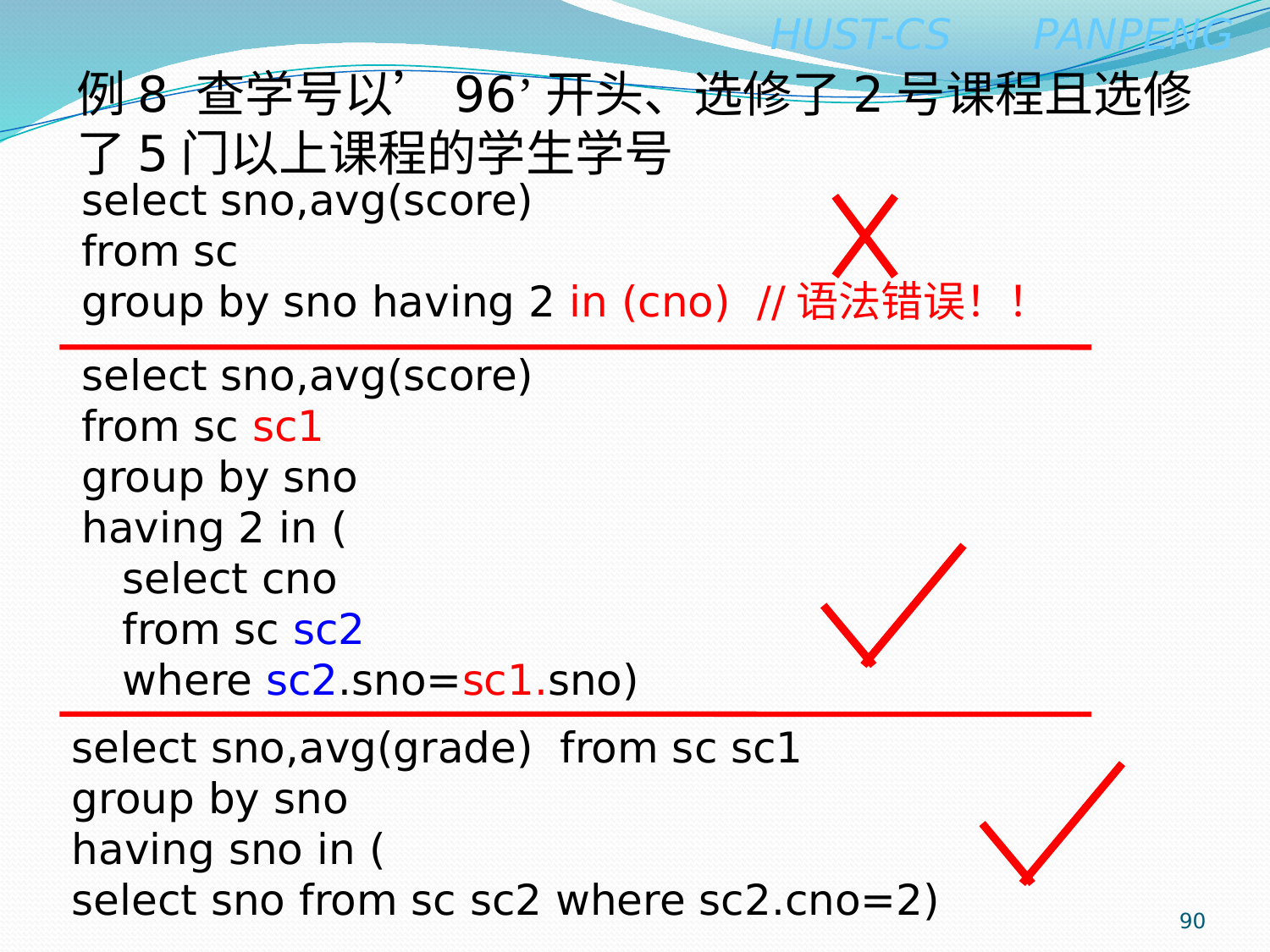

例8 查学号以’96’开头、选修了2号课程且选修了5门以上课程的学生学号
select sno,avg(score)
from sc
group by sno having 2 in (cno)  //语法错误！！
select sno,avg(score)
from sc sc1
group by sno
having 2 in (
   select cno
   from sc sc2
   where sc2.sno=sc1.sno)
select sno,avg(grade)  from sc sc1
group by sno
having sno in (
select sno from sc sc2 where sc2.cno=2)
90